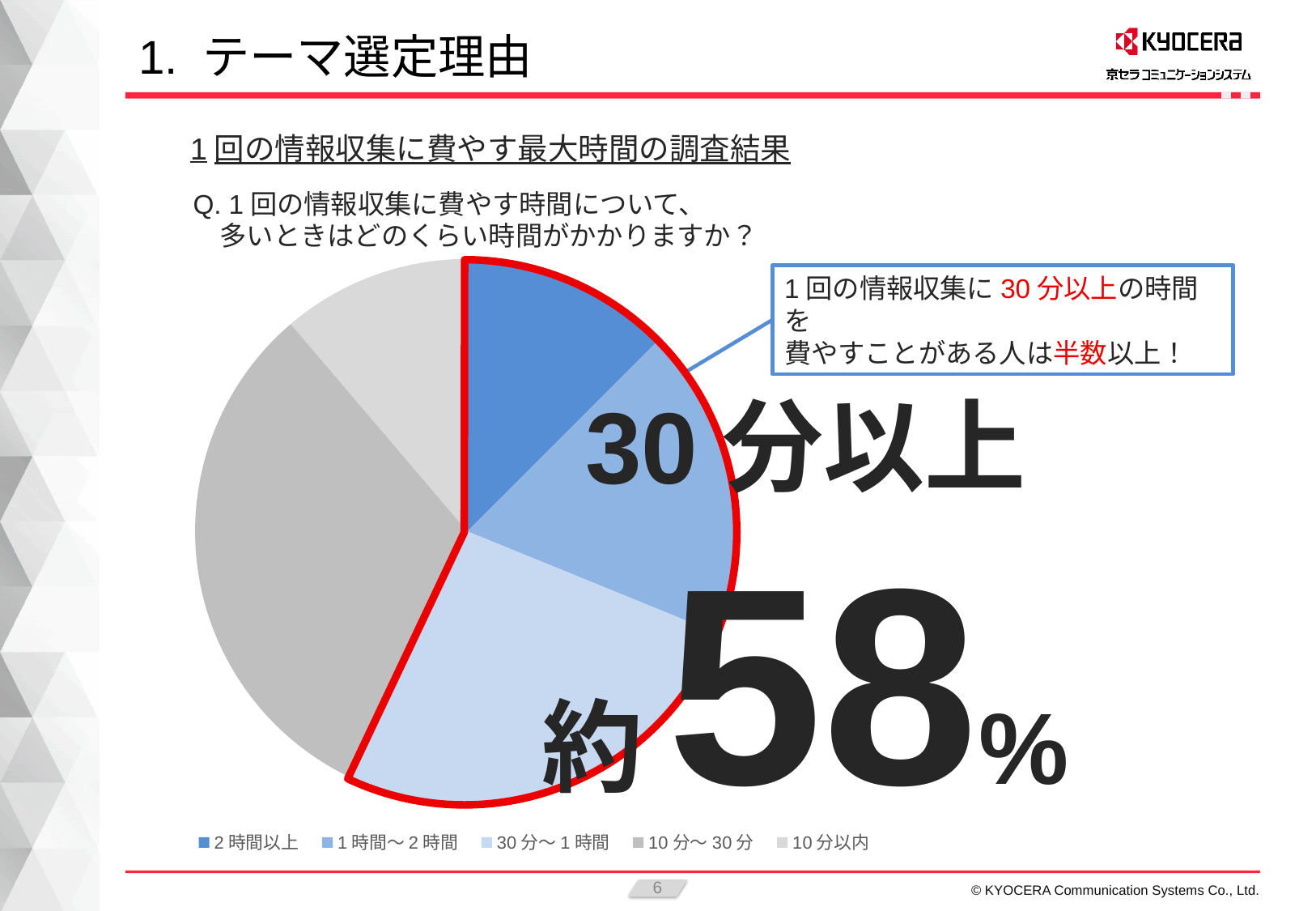

# 1. テーマ選定理由
1回の情報収集に費やす最大時間の調査結果
Q. 1回の情報収集に費やす時間について、
　多いときはどのくらい時間がかかりますか？

### Chart

| Category | 集計 |
|---|---|
| 2時間以上 | 0.125 |
| 1時間～2時間 | 0.18659420289855072 |
| 30分～1時間 | 0.2608695652173913 |
| 10分～30分 | 0.31521739130434784 |
| 10分以内 | 0.11231884057971014 |
30分以上
約58%
1回の情報収集に30分以上の時間を
費やすことがある人は半数以上！
6